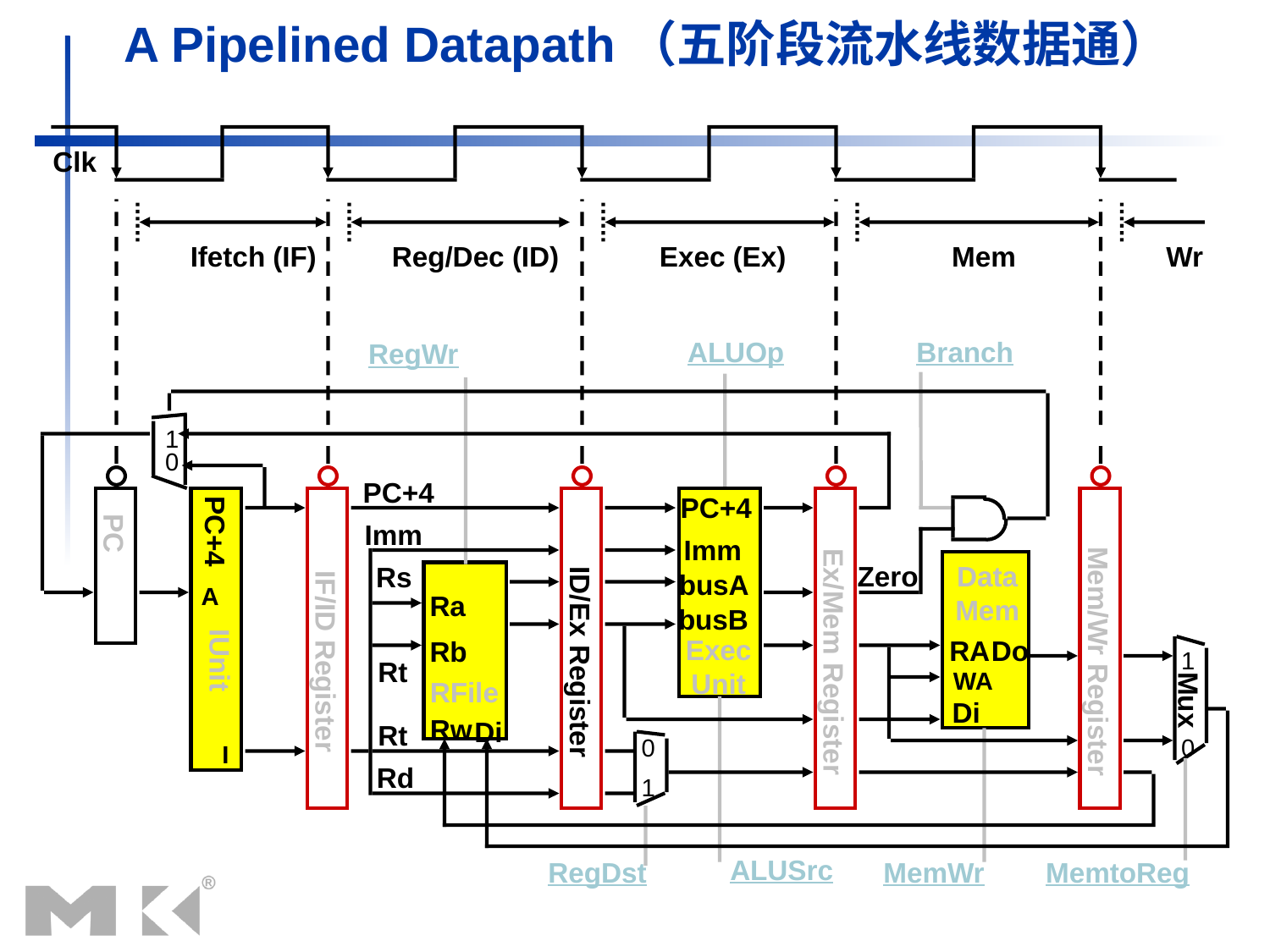

# A Pipelined Datapath（五阶段流水线数据通）

Clk

Ifetch (IF)
Reg/Dec (ID)
Exec (Ex)
Mem
Wr

ALUOp
Branch
RegWr

1

0

PC+4
PC+4

PC+4
PC
Imm

Imm

Zero
Data
Mem
Rs
busA

A

Ra

busB

Exec
Unit
RA
Do
Rb

1

Mux
0

IUnit
Mem/Wr Register
IF/ID Register
Ex/Mem Register
ID/Ex Register

Rt

WA
RFile

Di

Rw
Di

Rt

0

I

Rd

1

ALUSrc
RegDst
MemWr
MemtoReg